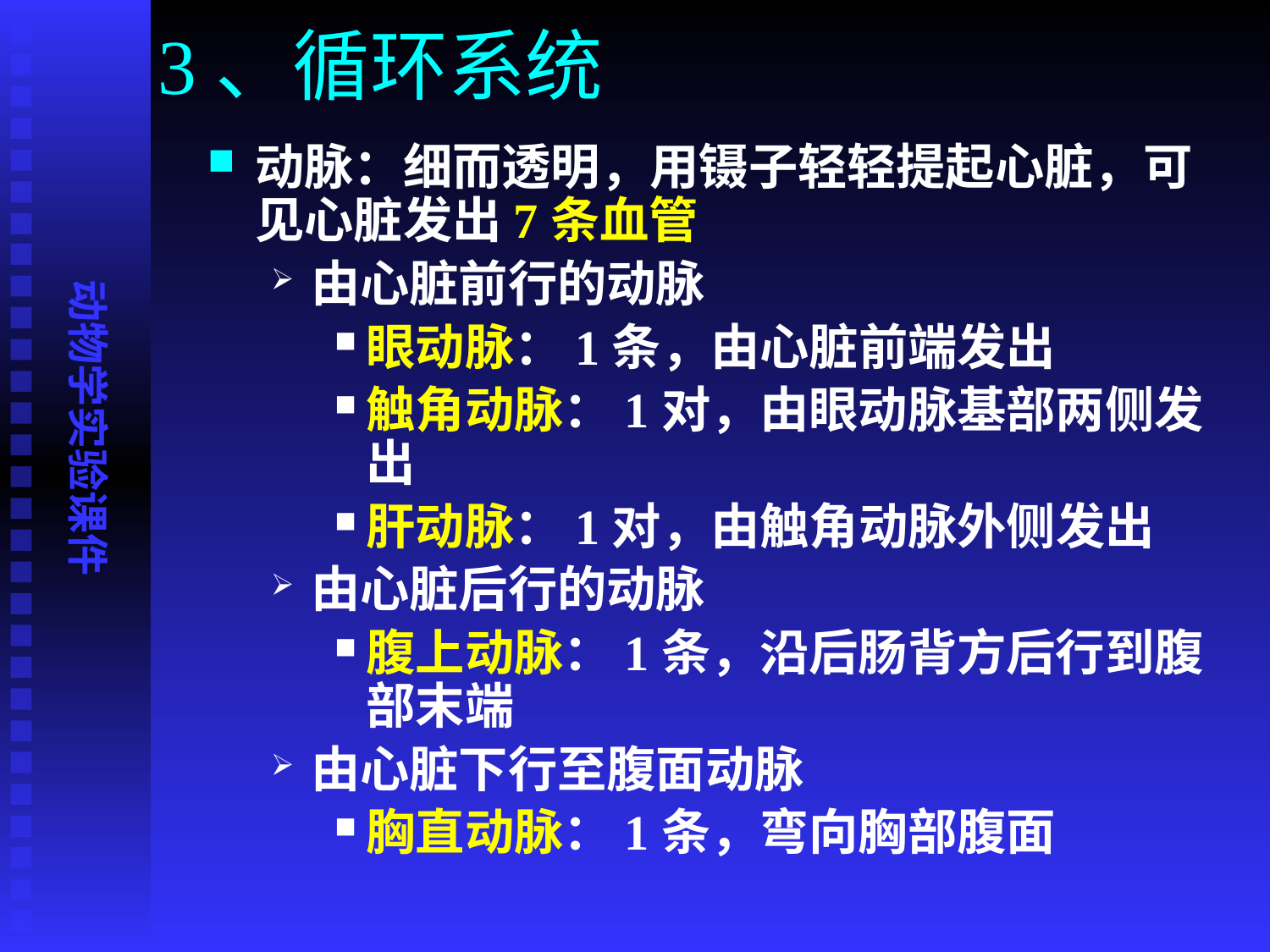

# 3、循环系统
动脉：细而透明，用镊子轻轻提起心脏，可见心脏发出7条血管
由心脏前行的动脉
眼动脉：1条，由心脏前端发出
触角动脉：1对，由眼动脉基部两侧发出
肝动脉：1对，由触角动脉外侧发出
由心脏后行的动脉
腹上动脉：1条，沿后肠背方后行到腹部末端
由心脏下行至腹面动脉
胸直动脉：1条，弯向胸部腹面